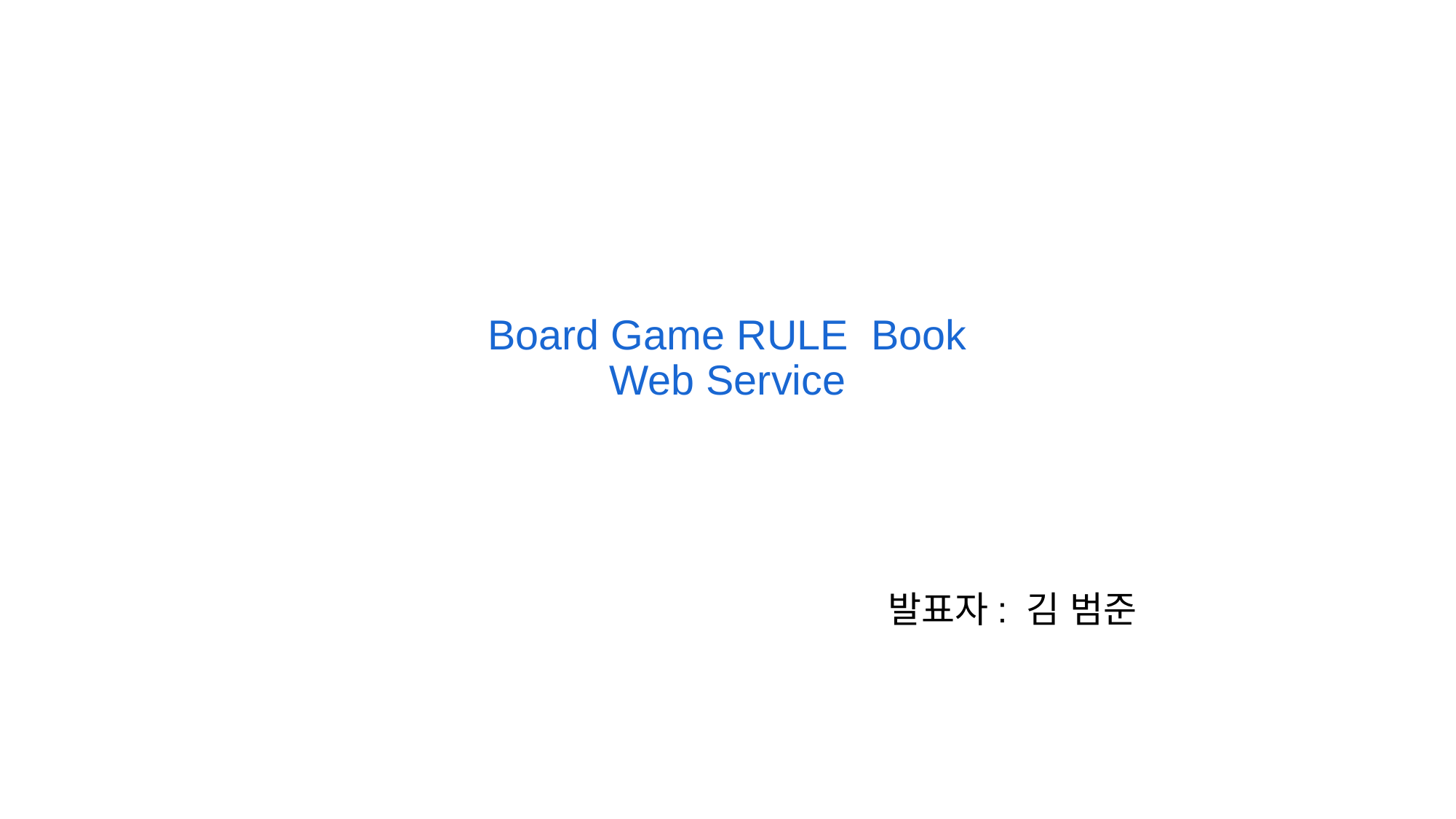

# Board Game RULE  Book Web Service
발표자: 김 범준